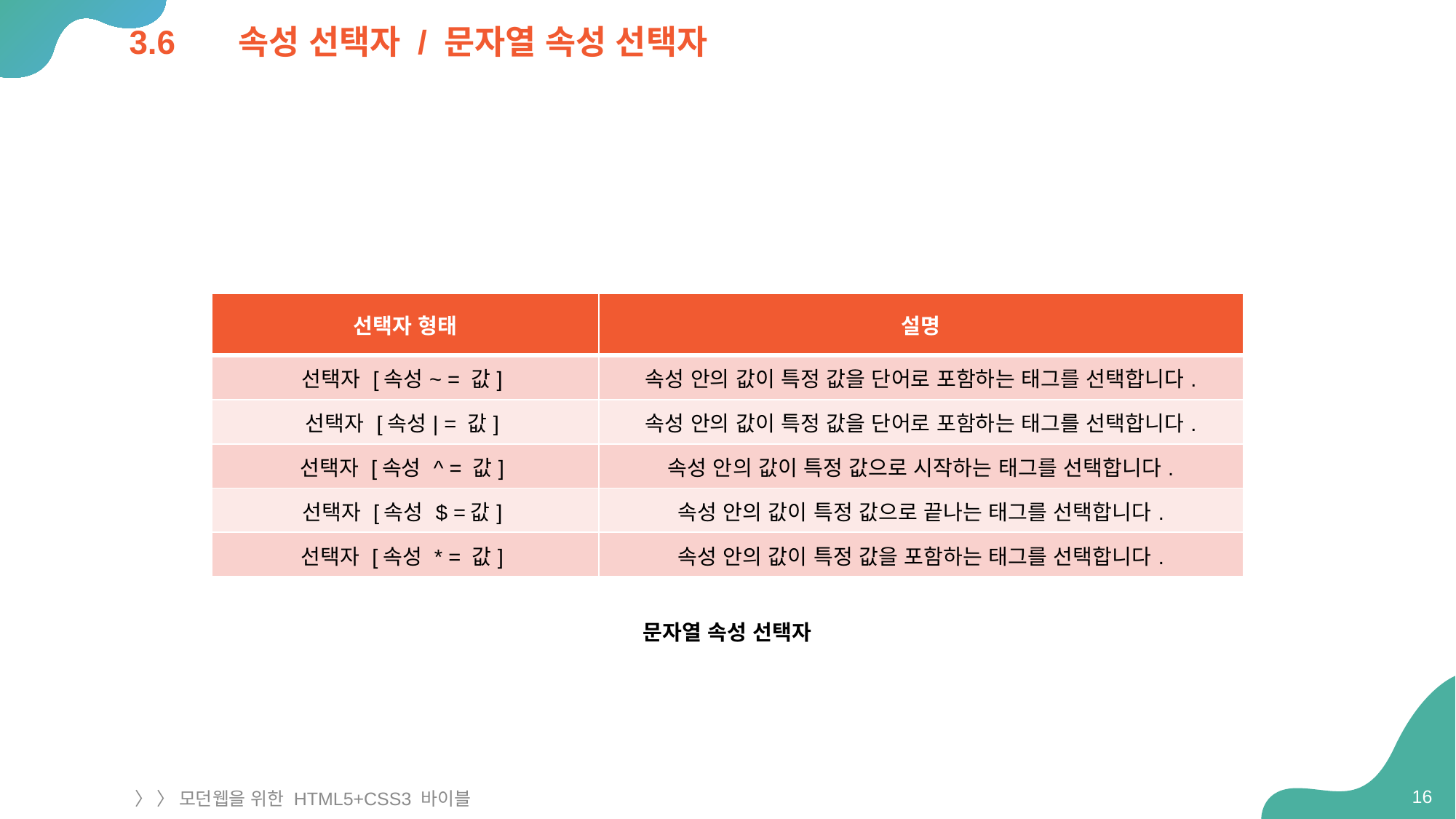

# 3.6	속성 선택자 / 문자열 속성 선택자
| 선택자 형태 | 설명 |
| --- | --- |
| 선택자 [속성~ = 값] | 속성 안의 값이 특정 값을 단어로 포함하는 태그를 선택합니다. |
| 선택자 [속성| = 값] | 속성 안의 값이 특정 값을 단어로 포함하는 태그를 선택합니다. |
| 선택자 [속성 ^ = 값] | 속성 안의 값이 특정 값으로 시작하는 태그를 선택합니다. |
| 선택자 [속성 $ =값] | 속성 안의 값이 특정 값으로 끝나는 태그를 선택합니다. |
| 선택자 [속성 \* = 값] | 속성 안의 값이 특정 값을 포함하는 태그를 선택합니다. |
문자열 속성 선택자
16
〉 〉 모던웹을 위한 HTML5+CSS3 바이블